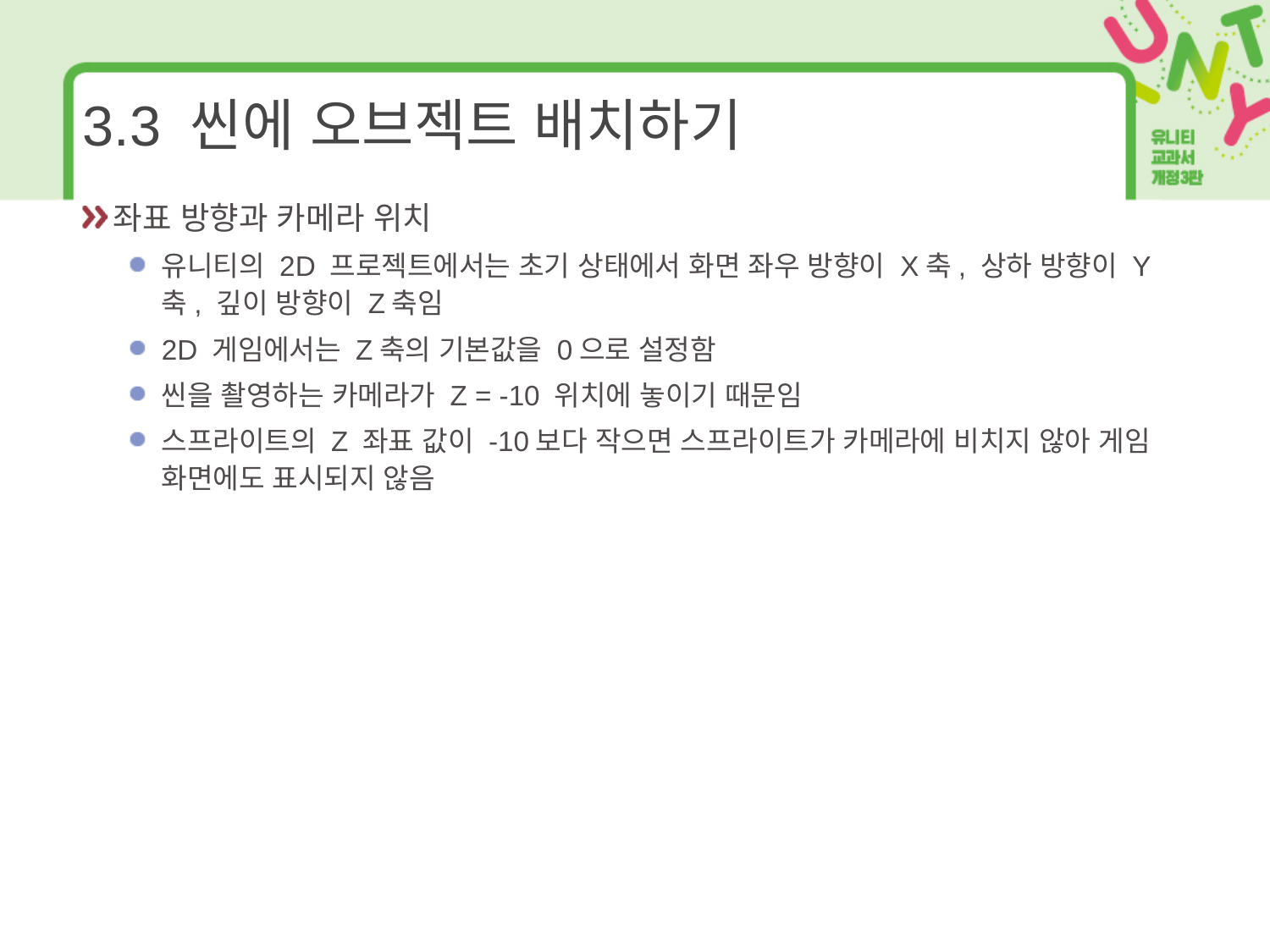

# 3.3 씬에 오브젝트 배치하기
좌표 방향과 카메라 위치
유니티의 2D 프로젝트에서는 초기 상태에서 화면 좌우 방향이 X축, 상하 방향이 Y축, 깊이 방향이 Z축임
2D 게임에서는 Z축의 기본값을 0으로 설정함
씬을 촬영하는 카메라가 Z = -10 위치에 놓이기 때문임
스프라이트의 Z 좌표 값이 -10보다 작으면 스프라이트가 카메라에 비치지 않아 게임 화면에도 표시되지 않음